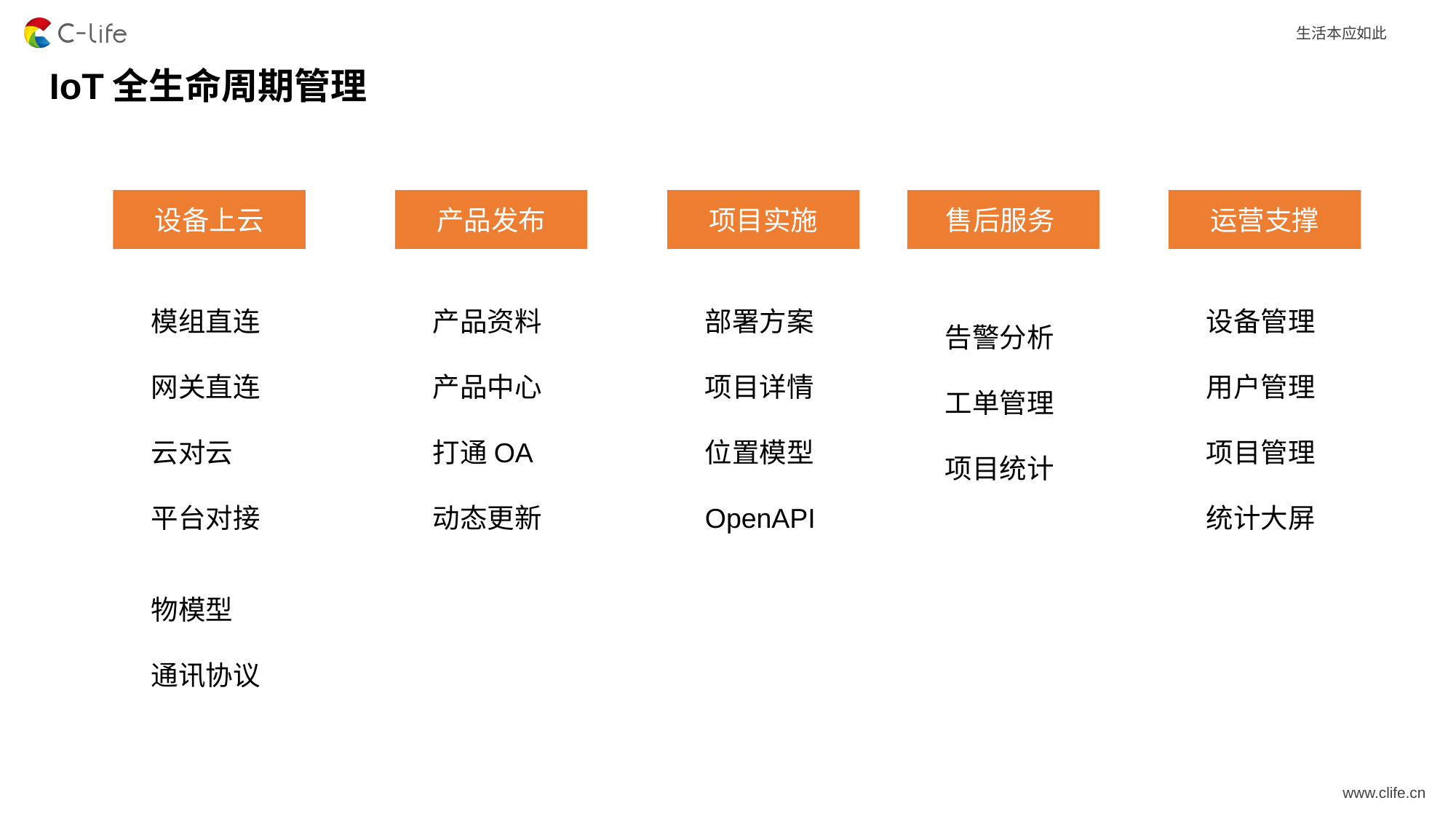

IoT全生命周期管理
设备上云
产品发布
项目实施
售后服务
运营支撑
模组直连

网关直连

云对云

平台对接
产品资料

产品中心

打通OA

动态更新
部署方案

项目详情

位置模型

OpenAPI
告警分析

工单管理

项目统计

设备管理

用户管理

项目管理

统计大屏
物模型

通讯协议